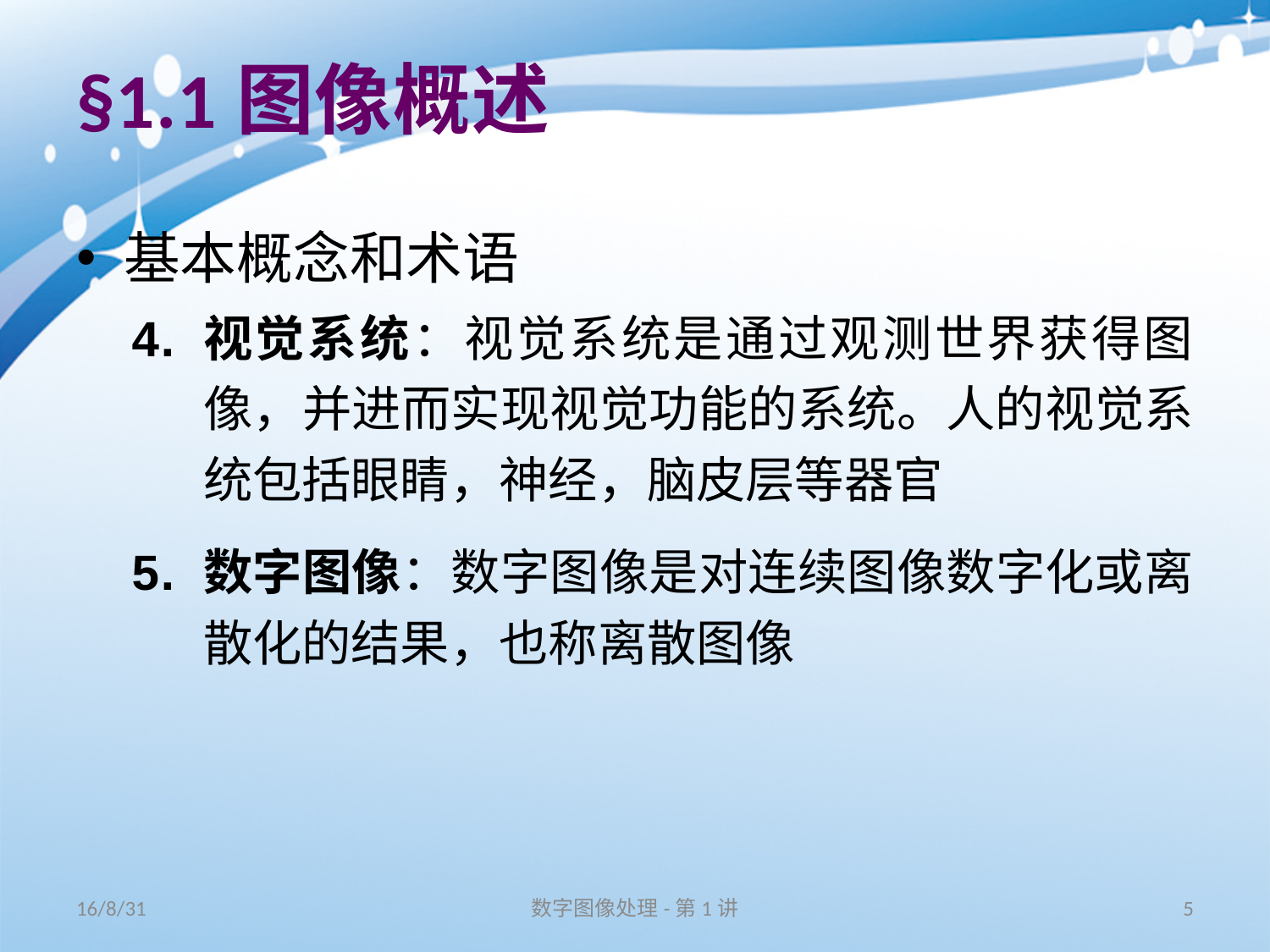

# §1.1图像概述
基本概念和术语
视觉系统：视觉系统是通过观测世界获得图像，并进而实现视觉功能的系统。人的视觉系统包括眼睛，神经，脑皮层等器官
数字图像：数字图像是对连续图像数字化或离散化的结果，也称离散图像

16/8/31
数字图像处理-第1讲
5